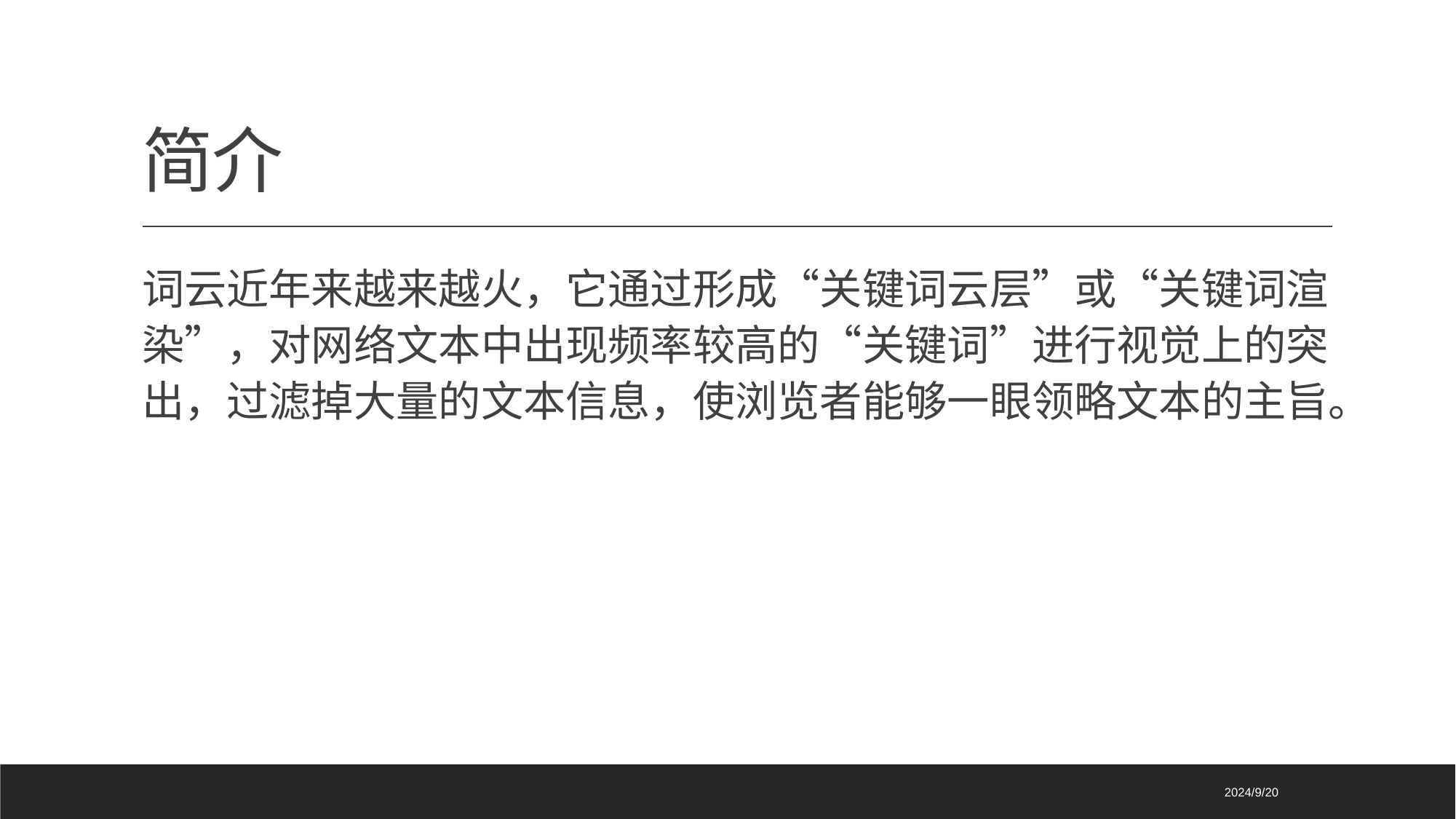

# 简介
词云近年来越来越火，它通过形成“关键词云层”或“关键词渲染”，对网络文本中出现频率较高的“关键词”进行视觉上的突出，过滤掉大量的文本信息，使浏览者能够一眼领略文本的主旨。
2024/9/20